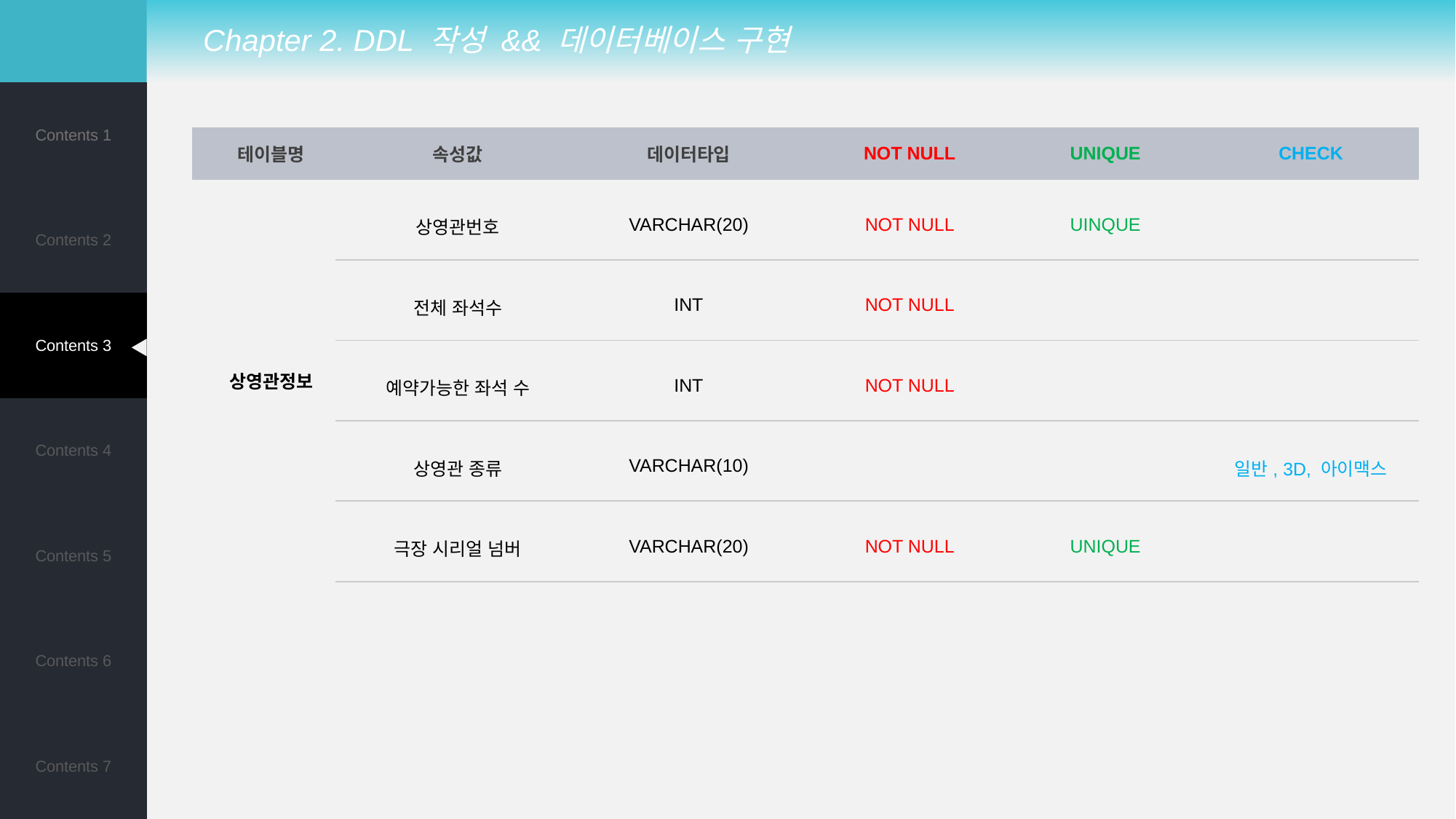

Chapter 2. DDL 작성 && 데이터베이스 구현
| Contents 1 |
| --- |
| Contents 2 |
| Contents 3 |
| Contents 4 |
| Contents 5 |
| Contents 6 |
| Contents 7 |
| 테이블명 | 속성값 | 데이터타입 | NOT NULL | UNIQUE | CHECK |
| --- | --- | --- | --- | --- | --- |
| 상영관정보 | 상영관번호 | VARCHAR(20) | NOT NULL | UINQUE |  |
|  | 전체 좌석수 | INT | NOT NULL |  |  |
|  | 예약가능한 좌석 수 | INT | NOT NULL |  |  |
|  | 상영관 종류 | VARCHAR(10) |  |  | 일반, 3D, 아이맥스 |
|  | 극장 시리얼 넘버 | VARCHAR(20) | NOT NULL | UNIQUE |  |